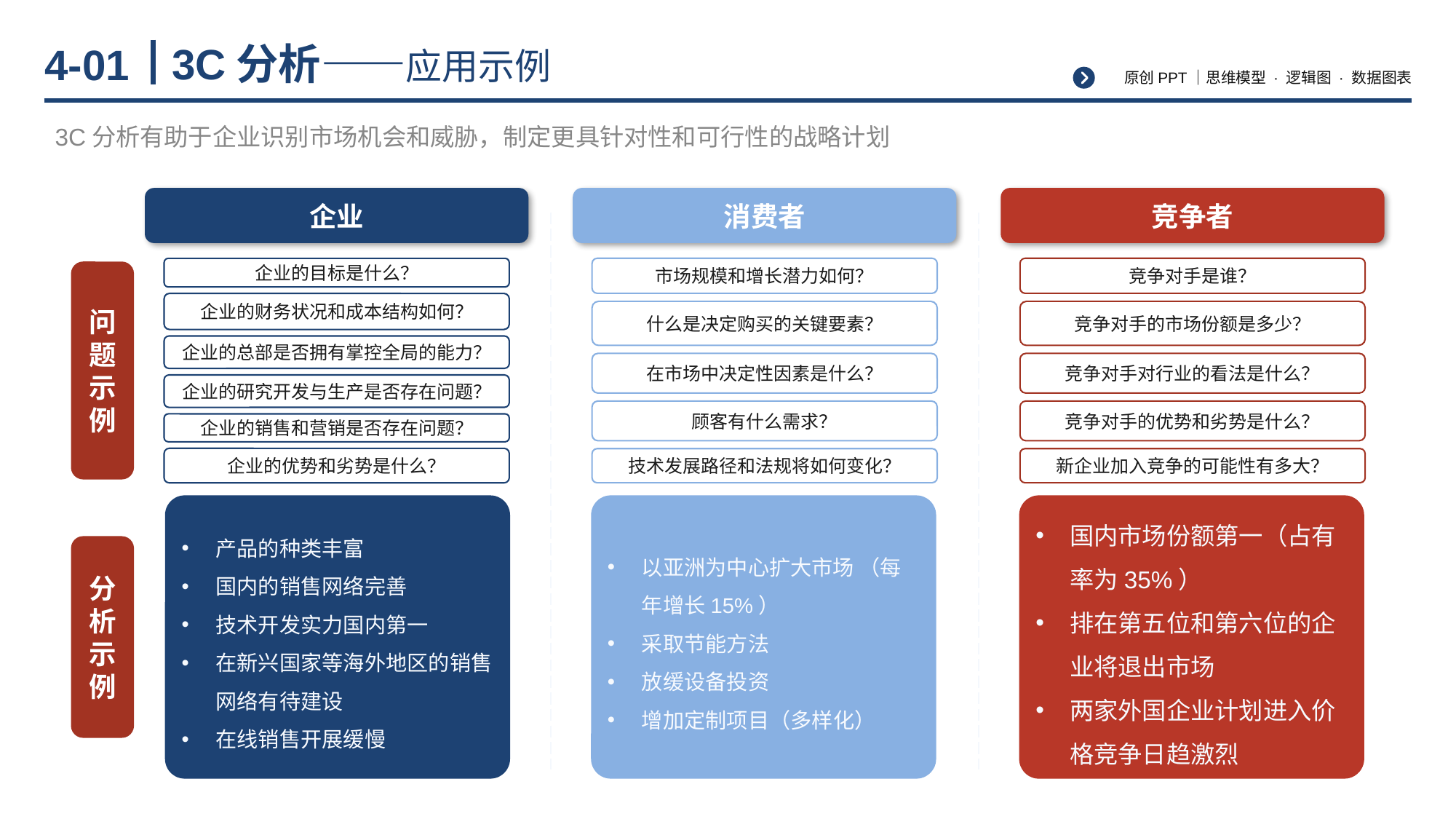

# 3C分析——应用示例
4-01
3C分析有助于企业识别市场机会和威胁，制定更具针对性和可行性的战略计划
企业
消费者
竞争者
企业的目标是什么？
企业的财务状况和成本结构如何？
企业的总部是否拥有掌控全局的能力？
企业的研究开发与生产是否存在问题？
企业的销售和营销是否存在问题？
企业的优势和劣势是什么？
市场规模和增长潜力如何？
什么是决定购买的关键要素？
在市场中决定性因素是什么？
顾客有什么需求？
技术发展路径和法规将如何变化？
竞争对手是谁？
竞争对手的市场份额是多少？
竞争对手对行业的看法是什么？
竞争对手的优势和劣势是什么？
新企业加入竞争的可能性有多大？
问题示例
国内市场份额第一（占有率为35%）
排在第五位和第六位的企业将退出市场
两家外国企业计划进入价格竞争日趋激烈
产品的种类丰富
国内的销售网络完善
技术开发实力国内第一
在新兴国家等海外地区的销售网络有待建设
在线销售开展缓慢
以亚洲为中心扩大市场 （每年增长15%）
采取节能方法
放缓设备投资
增加定制项目（多样化）
分析示例